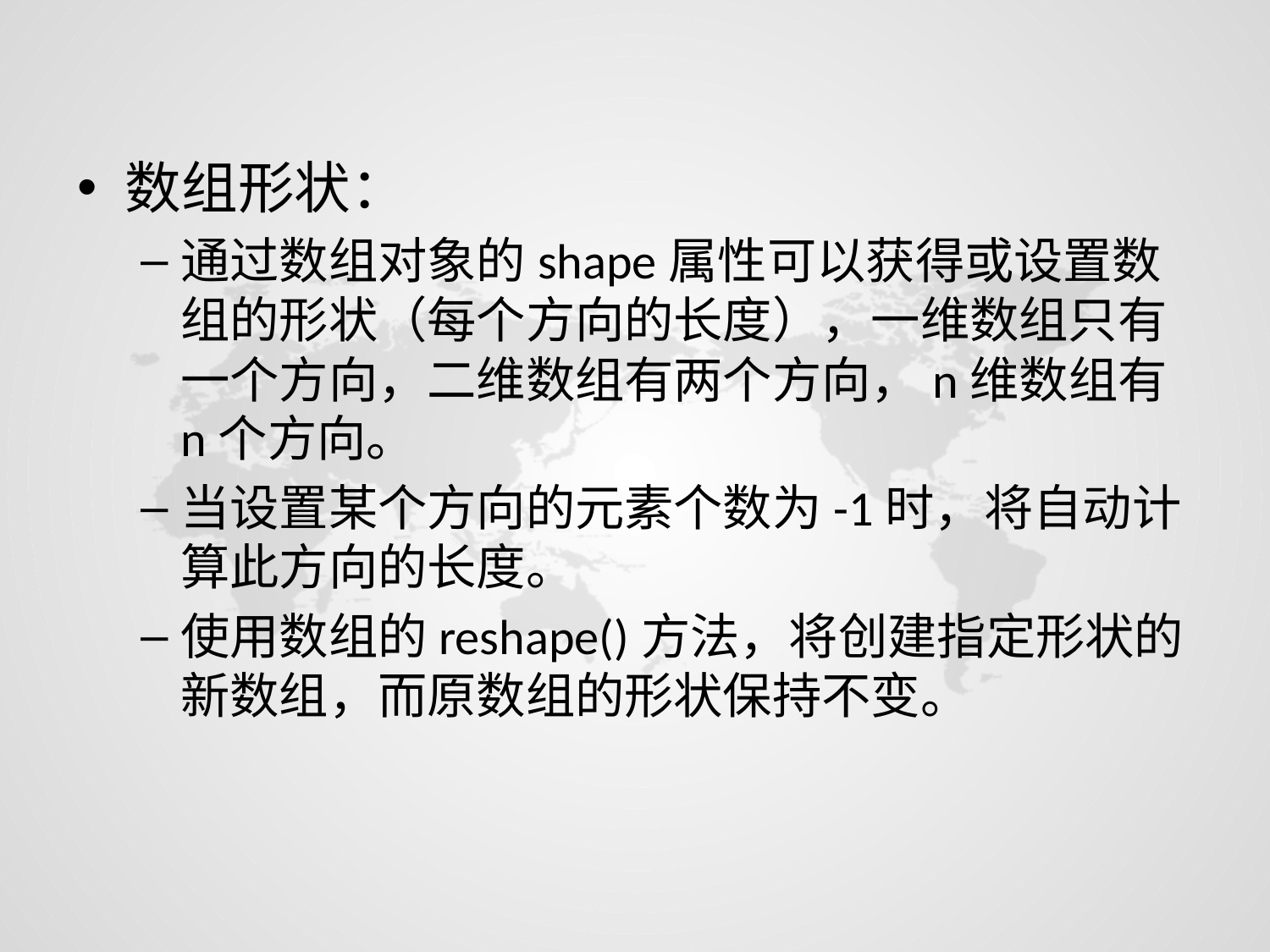

数组形状：
通过数组对象的shape属性可以获得或设置数组的形状（每个方向的长度），一维数组只有一个方向，二维数组有两个方向，n维数组有n个方向。
当设置某个方向的元素个数为-1时，将自动计算此方向的长度。
使用数组的reshape()方法，将创建指定形状的新数组，而原数组的形状保持不变。